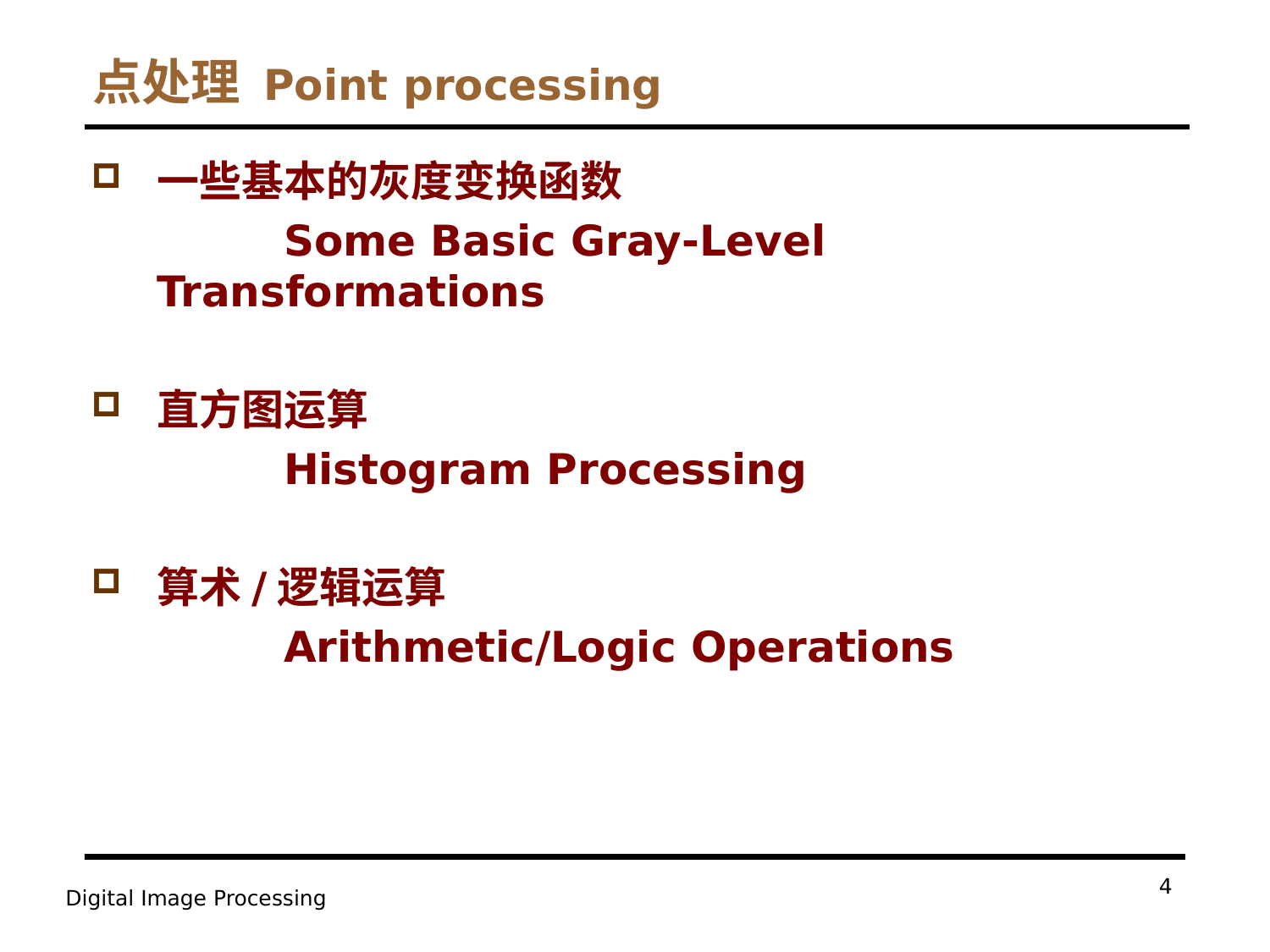

# 点处理 Point processing
一些基本的灰度变换函数
		Some Basic Gray-Level Transformations

直方图运算
		Histogram Processing

算术/逻辑运算
		Arithmetic/Logic Operations
4
Digital Image Processing